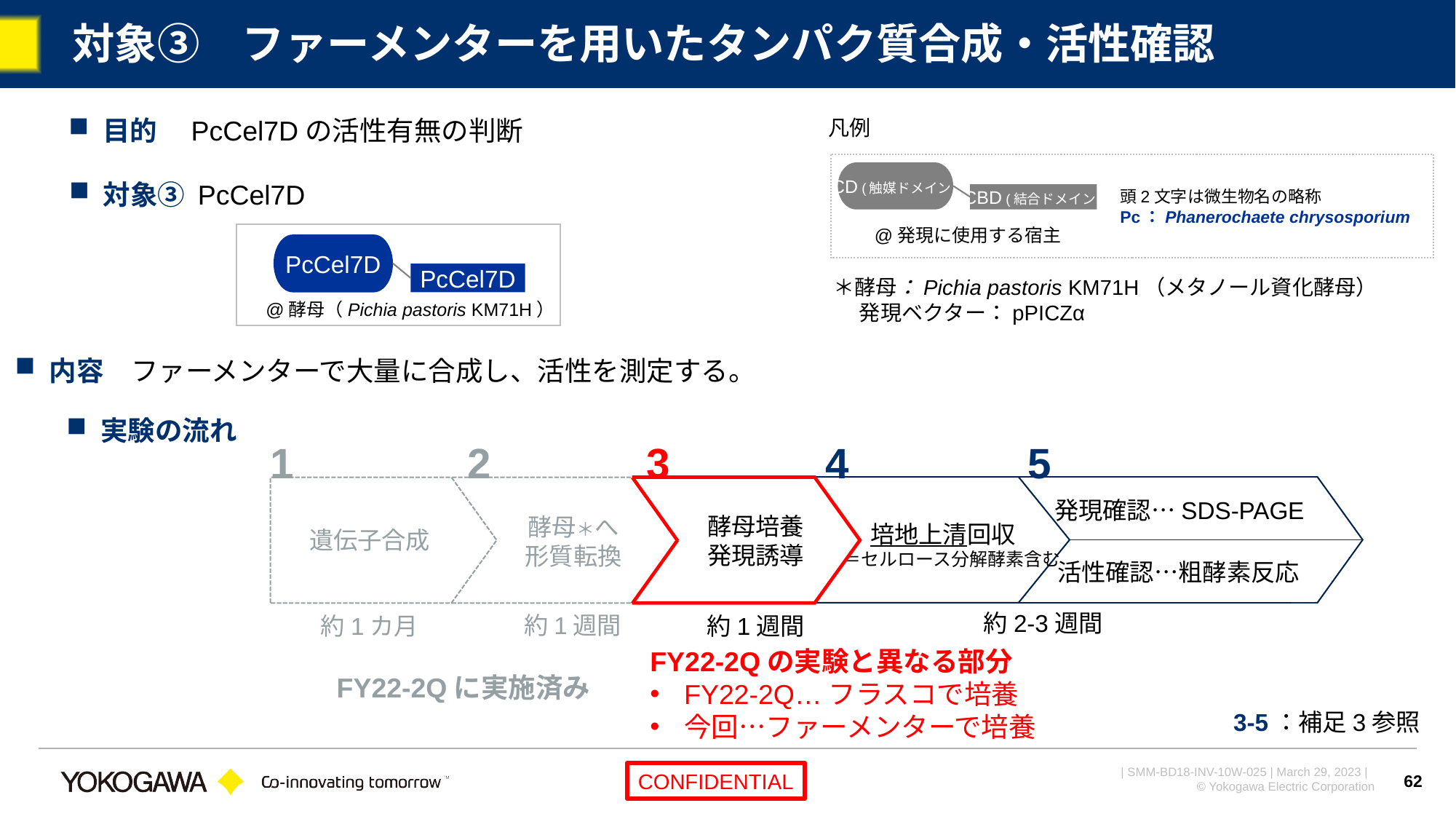

# 対象③　ファーメンターを用いたタンパク質合成・活性確認
目的　PcCel7Dの活性有無の判断
凡例

CD (触媒ドメイン)
CBD (結合ドメイン)
@発現に使用する宿主
頭2文字は微生物名の略称
Pc：Phanerochaete chrysosporium
対象③ PcCel7D

PcCel7D
PcCel7D
@酵母（Pichia pastoris KM71H）
＊酵母：Pichia pastoris KM71H（メタノール資化酵母）
　 発現ベクター：pPICZα
内容　ファーメンターで大量に合成し、活性を測定する。
実験の流れ
1
2
3
4
5

培地上清回収
　＝セルロース分解酵素含む

発現確認…SDS-PAGE
活性確認…粗酵素反応

遺伝子合成

酵母＊へ
形質転換

酵母培養
発現誘導
約2-3週間
約1週間
約1カ月
約1週間
FY22-2Qの実験と異なる部分
FY22-2Q…フラスコで培養
今回…ファーメンターで培養
FY22-2Qに実施済み
3-5：補足3参照
62